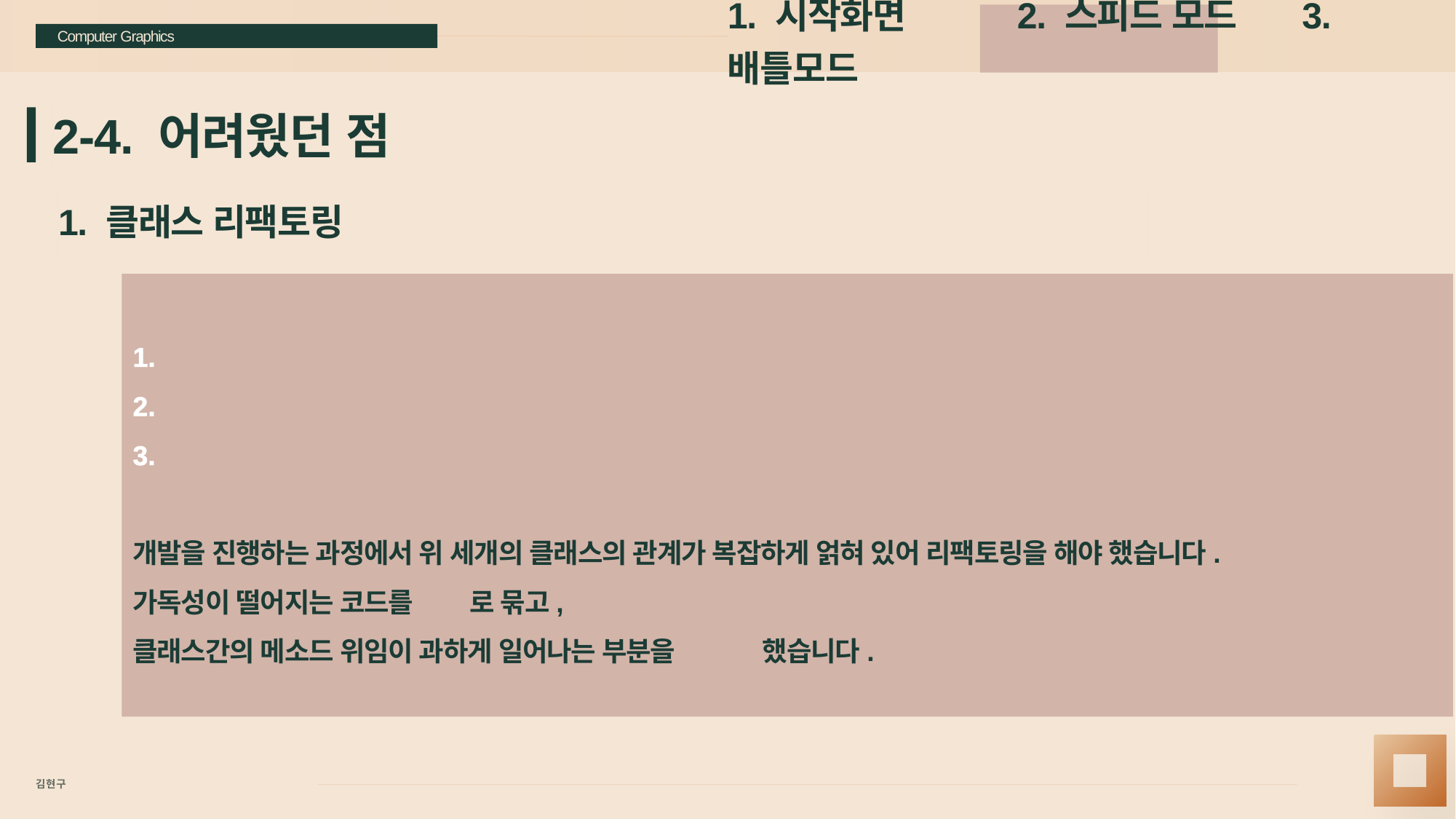

Computer Graphics
1. 시작화면           2. 스피드 모드      3. 배틀모드
# 2-4. 어려웠던 점

1. 클래스 리팩토링
Battle 클래스 (싱글턴)
PollingEnemy 클래스 (싱글턴)
Enemy클래스

개발을 진행하는 과정에서 위 세개의 클래스의 관계가 복잡하게 얽혀 있어 리팩토링을 해야 했습니다.
가독성이 떨어지는 코드를 함수로 묶고,
클래스간의 메소드 위임이 과하게 일어나는 부분을 간소화 했습니다.
김 현 구